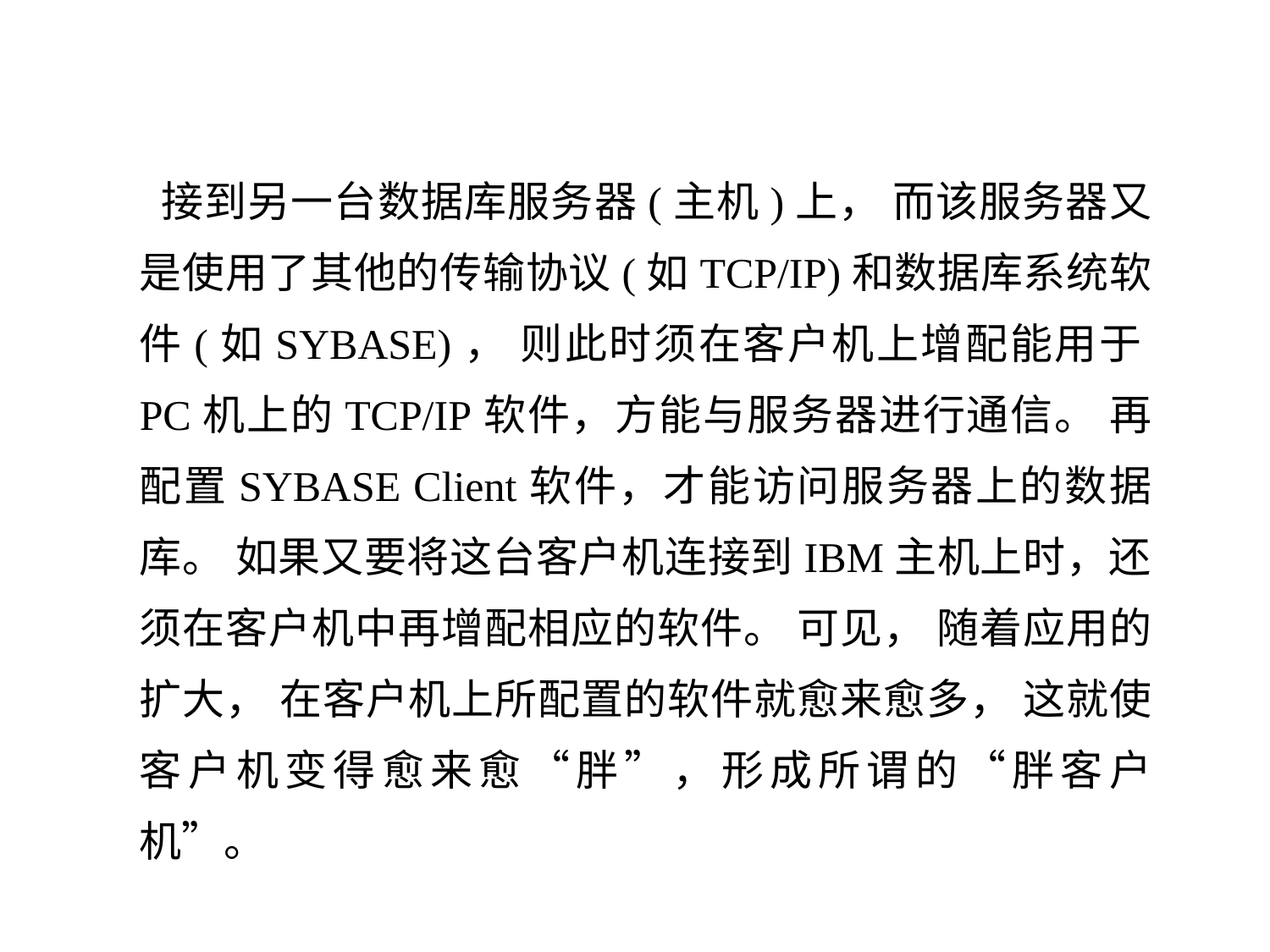

接到另一台数据库服务器(主机)上， 而该服务器又是使用了其他的传输协议(如TCP/IP)和数据库系统软件(如SYBASE)， 则此时须在客户机上增配能用于PC机上的TCP/IP软件，方能与服务器进行通信。 再配置SYBASE Client软件，才能访问服务器上的数据库。 如果又要将这台客户机连接到IBM主机上时，还须在客户机中再增配相应的软件。 可见， 随着应用的扩大， 在客户机上所配置的软件就愈来愈多， 这就使客户机变得愈来愈“胖”，形成所谓的“胖客户机”。